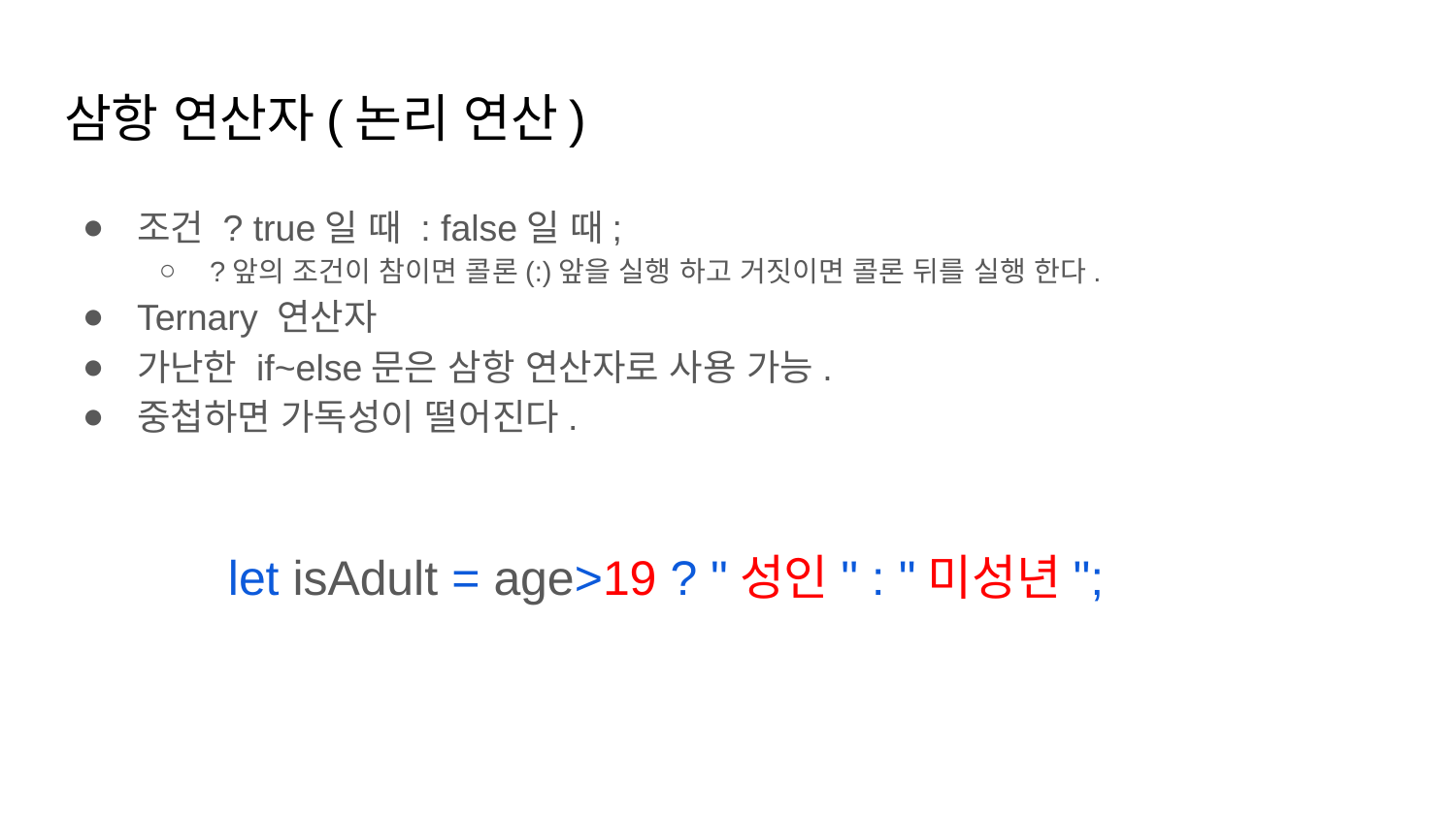

# 삼항 연산자(논리 연산)
조건 ? true일 때 : false일 때;
?앞의 조건이 참이면 콜론(:)앞을 실행 하고 거짓이면 콜론 뒤를 실행 한다.
Ternary 연산자
가난한 if~else문은 삼항 연산자로 사용 가능.
중첩하면 가독성이 떨어진다.

	let isAdult = age>19 ? "성인" : "미성년";